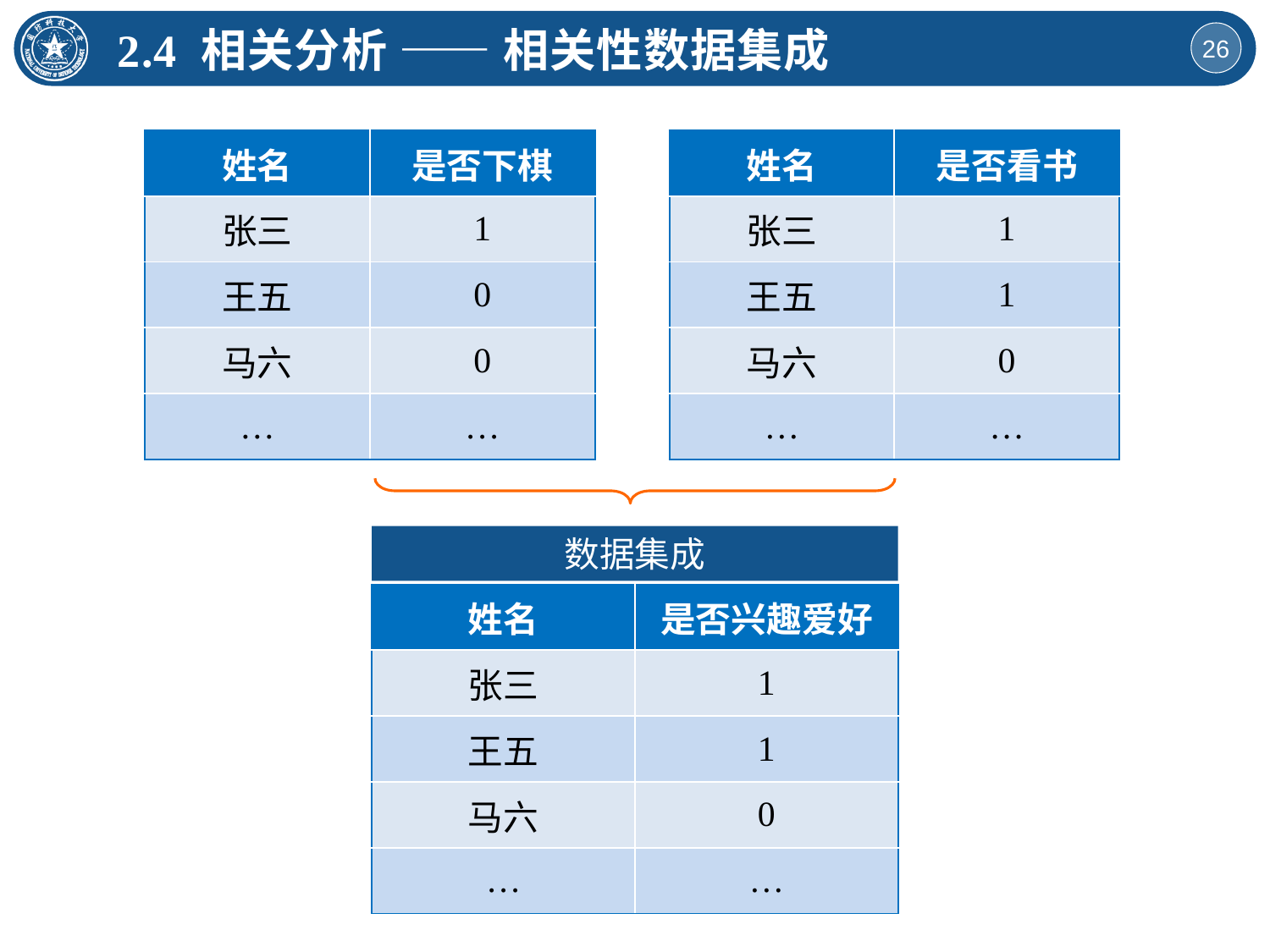

2.4 相关分析 —— 相关性数据集成
| 姓名 | 是否下棋 |
| --- | --- |
| 张三 | 1 |
| 王五 | 0 |
| 马六 | 0 |
| … | … |
| 姓名 | 是否看书 |
| --- | --- |
| 张三 | 1 |
| 王五 | 1 |
| 马六 | 0 |
| … | … |

数据集成
| 姓名 | 是否兴趣爱好 |
| --- | --- |
| 张三 | 1 |
| 王五 | 1 |
| 马六 | 0 |
| … | … |